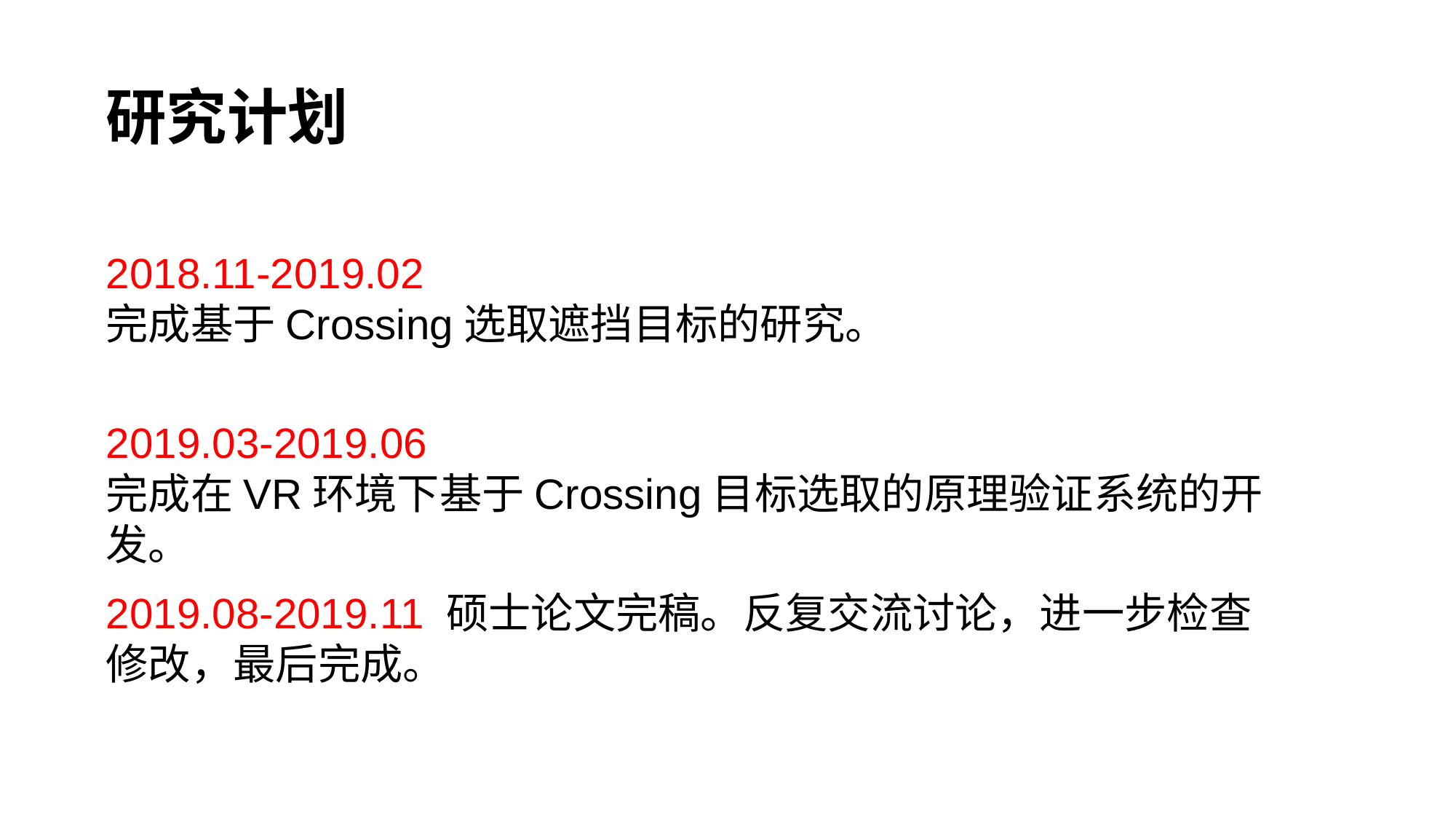

研究计划
2018.11-2019.02
完成基于Crossing选取遮挡目标的研究。
2019.03-2019.06
完成在VR环境下基于Crossing目标选取的原理验证系统的开发。
2019.08-2019.11 硕士论文完稿。反复交流讨论，进一步检查修改，最后完成。